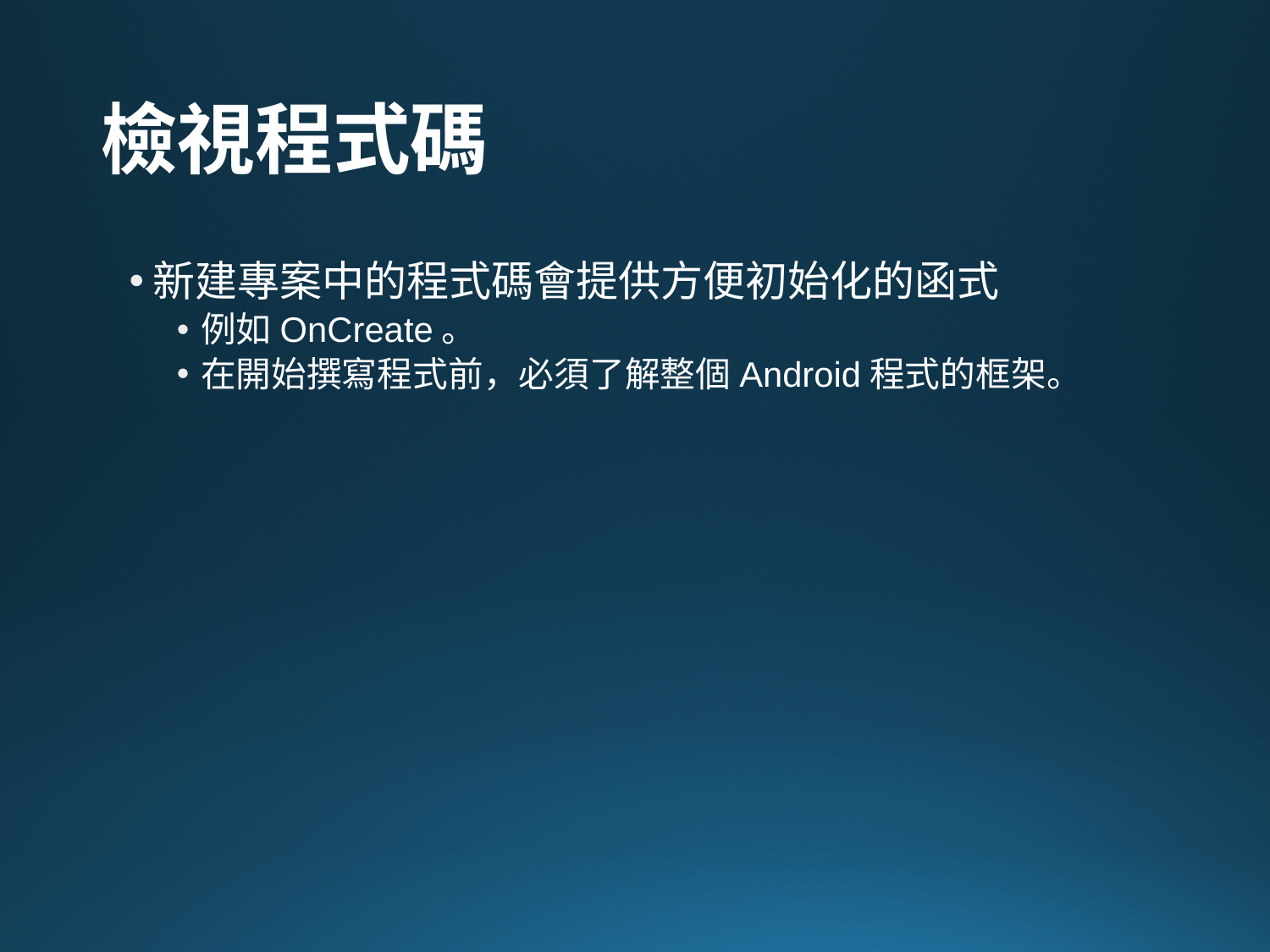

# 檢視程式碼
新建專案中的程式碼會提供方便初始化的函式
例如OnCreate。
在開始撰寫程式前，必須了解整個Android程式的框架。